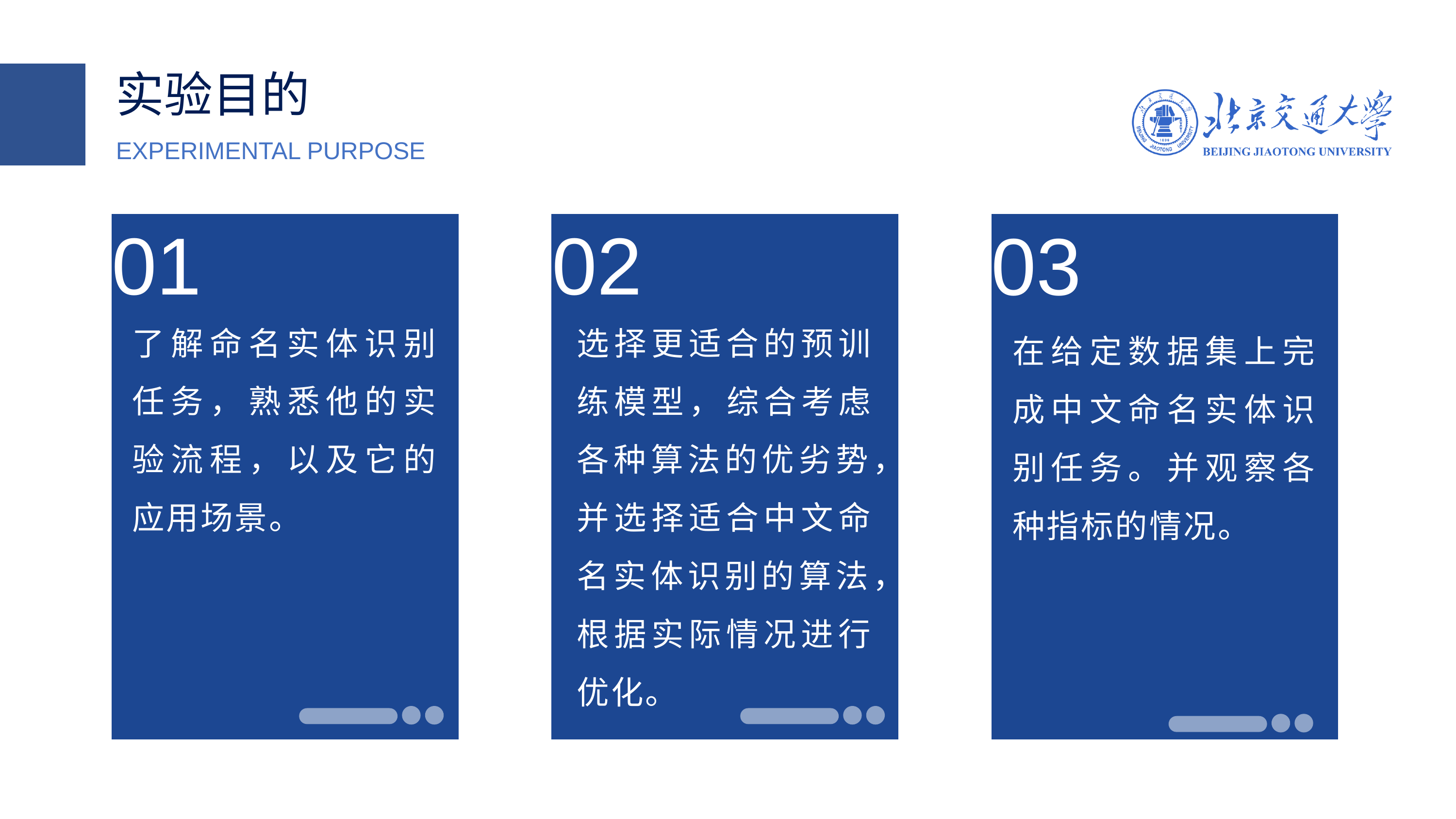

实验目的

EXPERIMENTAL PURPOSE

01
了解命名实体识别任务，熟悉他的实验流程，以及它的应用场景。

02
选择更适合的预训练模型，综合考虑各种算法的优劣势，并选择适合中文命名实体识别的算法，根据实际情况进行优化。

03
在给定数据集上完成中文命名实体识别任务。并观察各种指标的情况。